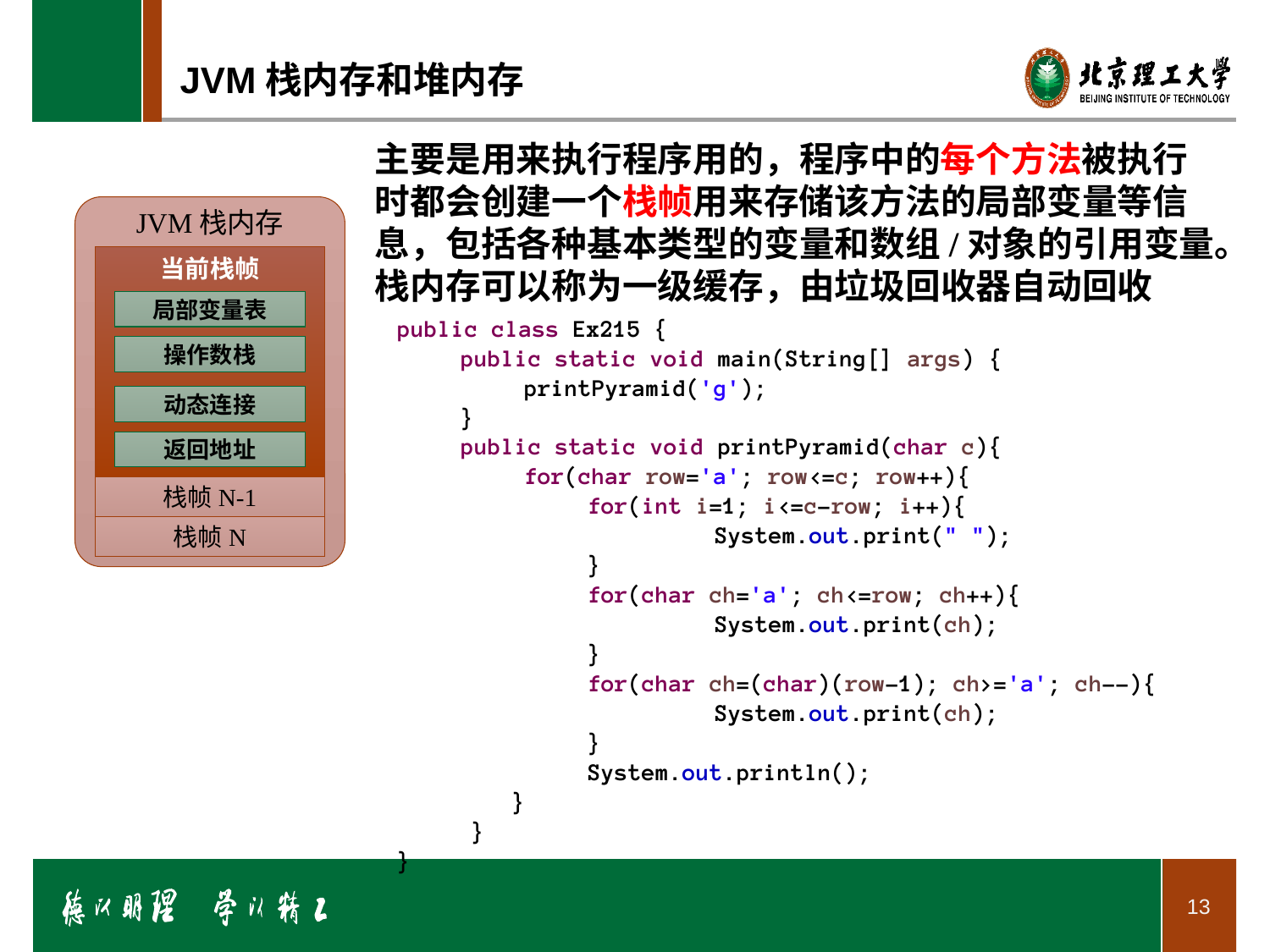

# JVM栈内存和堆内存
主要是用来执行程序用的，程序中的每个方法被执行时都会创建一个栈帧用来存储该方法的局部变量等信息，包括各种基本类型的变量和数组/对象的引用变量。栈内存可以称为一级缓存，由垃圾回收器自动回收
JVM栈内存
当前栈帧
局部变量表
public class Ex215 {
public static void main(String[] args) {
printPyramid('g');
}
public static void printPyramid(char c){
for(char row='a'; row<=c; row++){
for(int i=1; i<=c-row; i++){
	System.out.print(" ");
}
for(char ch='a'; ch<=row; ch++){
	System.out.print(ch);
}
for(char ch=(char)(row-1); ch>='a'; ch--){
	System.out.print(ch);
}
System.out.println();
   }
}
}
操作数栈
动态连接
返回地址
栈帧N-1
栈帧N